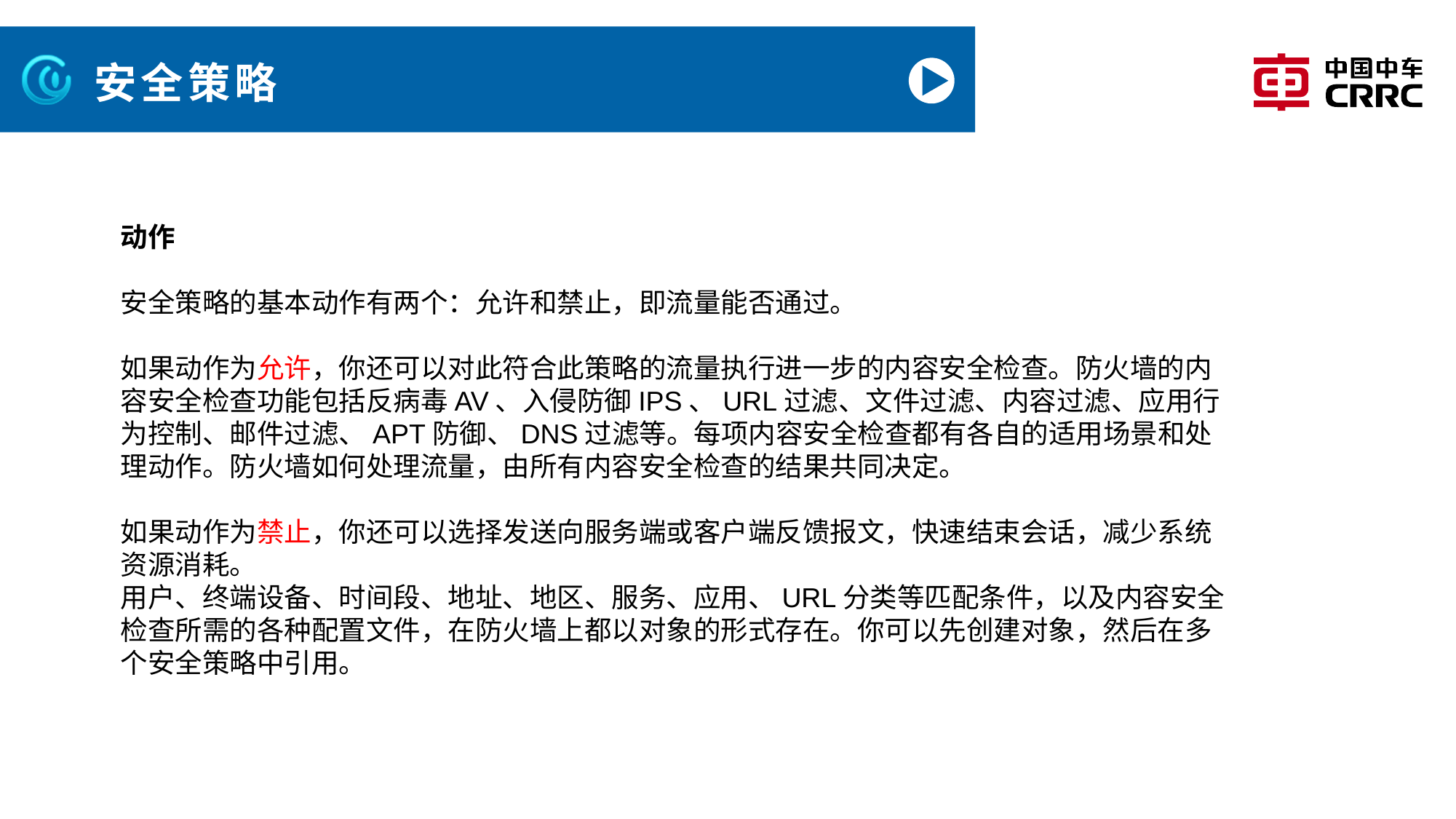

# 安全策略
动作

安全策略的基本动作有两个：允许和禁止，即流量能否通过。

如果动作为允许，你还可以对此符合此策略的流量执行进一步的内容安全检查。防火墙的内容安全检查功能包括反病毒AV、入侵防御IPS、URL过滤、文件过滤、内容过滤、应用行为控制、邮件过滤、APT防御、DNS过滤等。每项内容安全检查都有各自的适用场景和处理动作。防火墙如何处理流量，由所有内容安全检查的结果共同决定。

如果动作为禁止，你还可以选择发送向服务端或客户端反馈报文，快速结束会话，减少系统资源消耗。
用户、终端设备、时间段、地址、地区、服务、应用、URL分类等匹配条件，以及内容安全检查所需的各种配置文件，在防火墙上都以对象的形式存在。你可以先创建对象，然后在多个安全策略中引用。
15